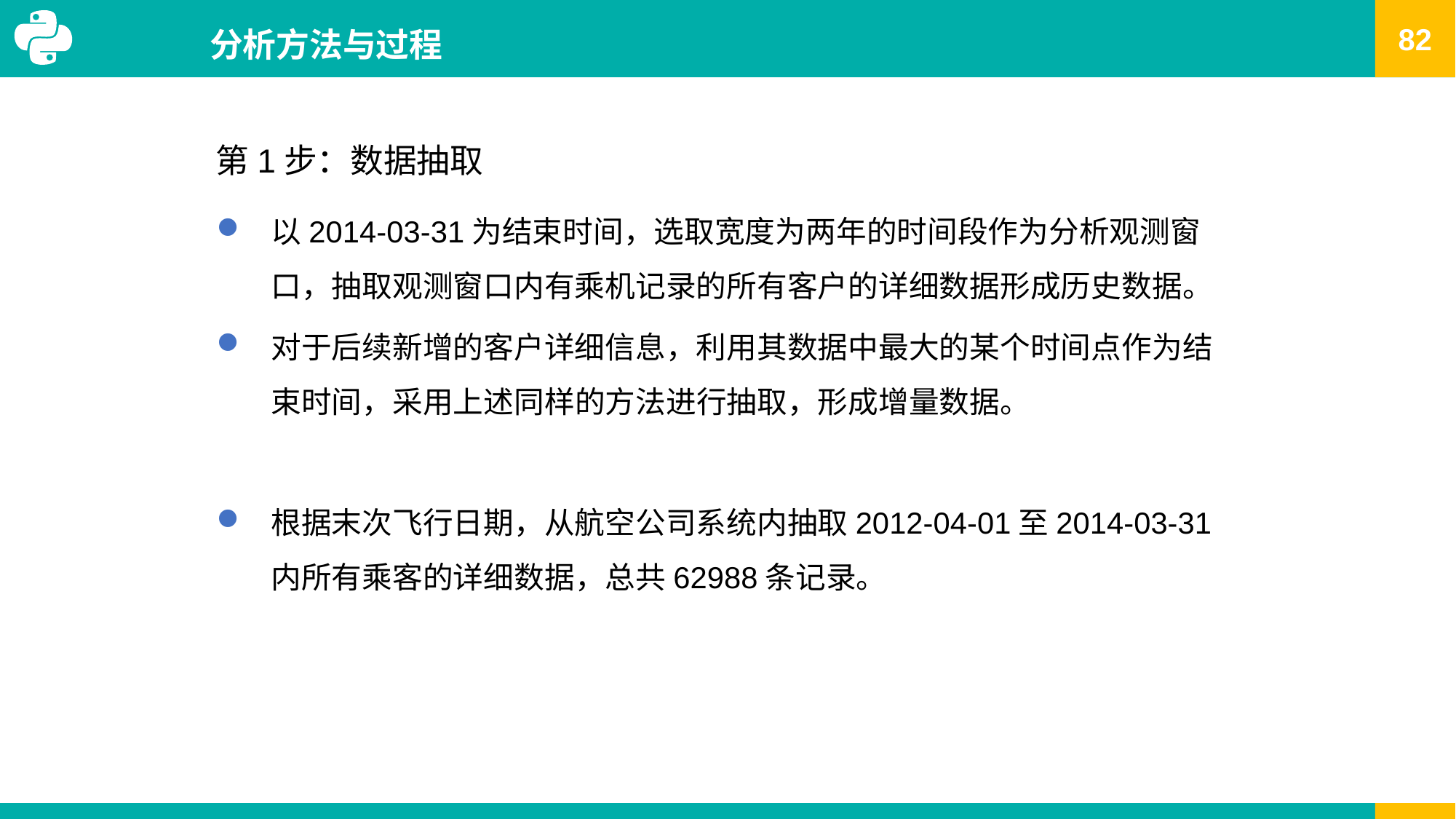

# 分析方法与过程

第1步：数据抽取
以2014-03-31为结束时间，选取宽度为两年的时间段作为分析观测窗口，抽取观测窗口内有乘机记录的所有客户的详细数据形成历史数据。
对于后续新增的客户详细信息，利用其数据中最大的某个时间点作为结束时间，采用上述同样的方法进行抽取，形成增量数据。

根据末次飞行日期，从航空公司系统内抽取2012-04-01至2014-03-31内所有乘客的详细数据，总共62988条记录。